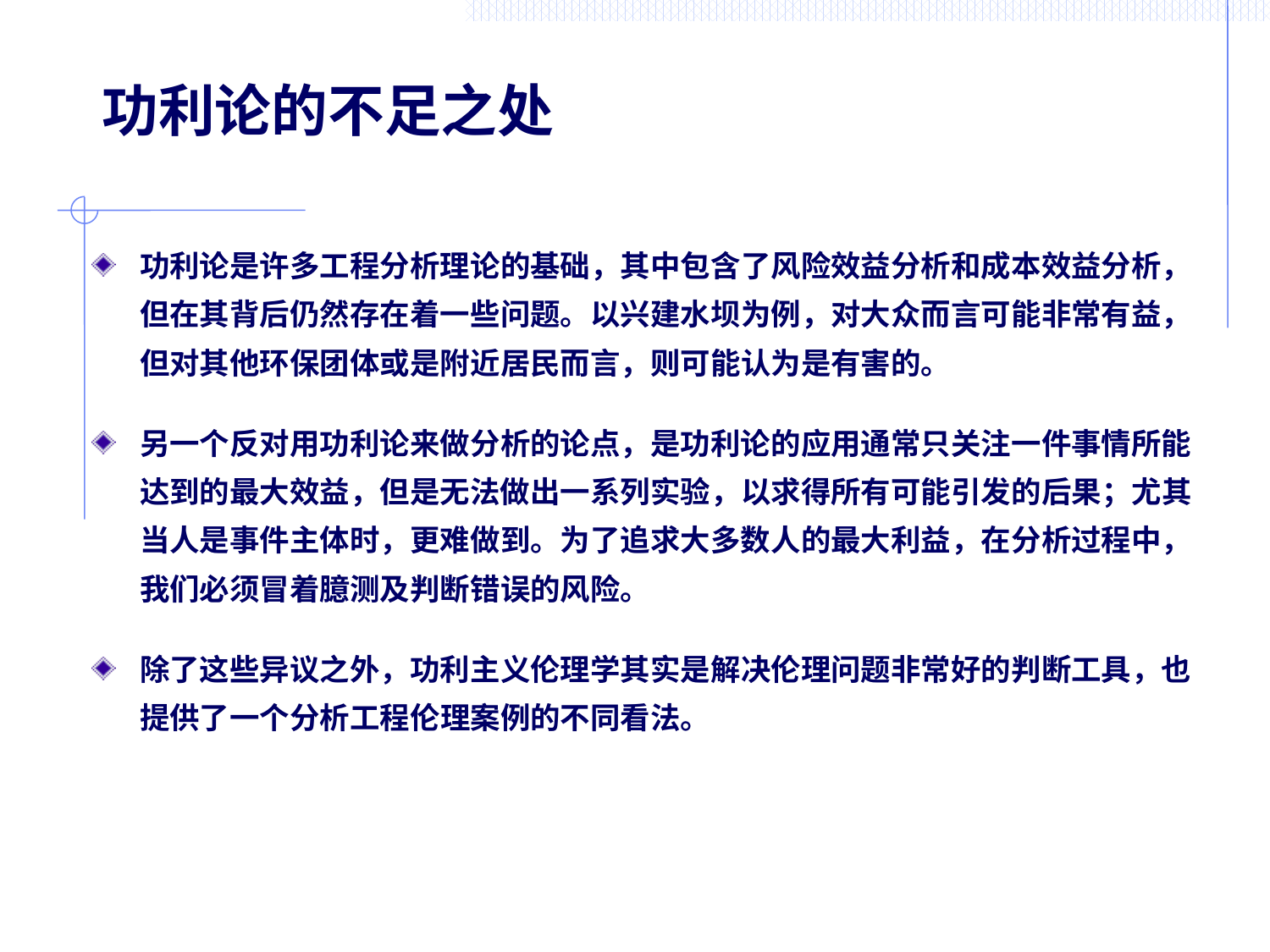

# 功利论的不足之处
功利论是许多工程分析理论的基础，其中包含了风险效益分析和成本效益分析，但在其背后仍然存在着一些问题。以兴建水坝为例，对大众而言可能非常有益，但对其他环保团体或是附近居民而言，则可能认为是有害的。
另一个反对用功利论来做分析的论点，是功利论的应用通常只关注一件事情所能达到的最大效益，但是无法做出一系列实验，以求得所有可能引发的后果；尤其当人是事件主体时，更难做到。为了追求大多数人的最大利益，在分析过程中，我们必须冒着臆测及判断错误的风险。
除了这些异议之外，功利主义伦理学其实是解决伦理问题非常好的判断工具，也提供了一个分析工程伦理案例的不同看法。